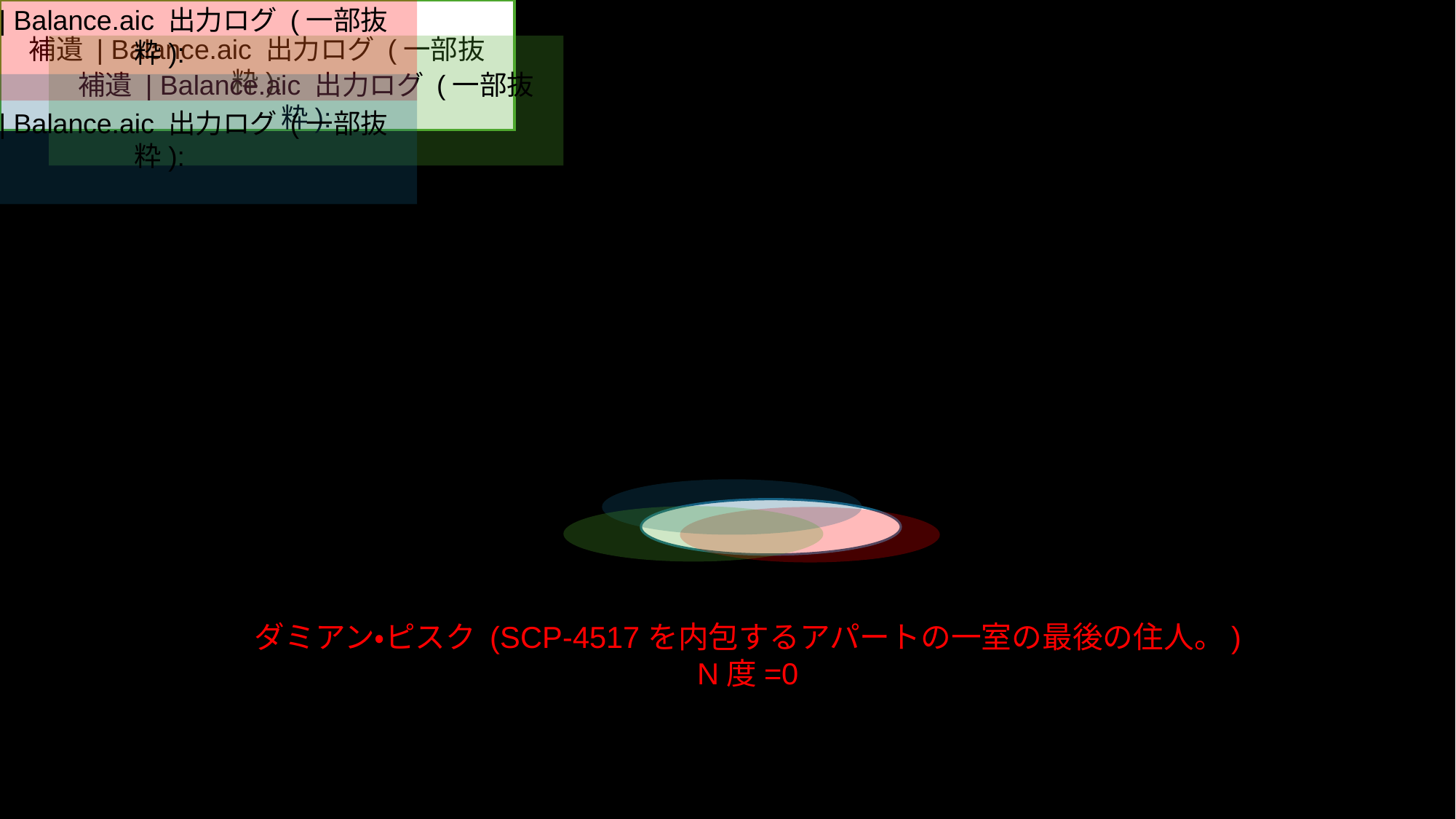

補遺 | Balance.aic 出力ログ (一部抜粋):
補遺 | Balance.aic 出力ログ (一部抜粋):
補遺 | Balance.aic 出力ログ (一部抜粋):
補遺 | Balance.aic 出力ログ (一部抜粋):

ダミアン・ピスク (SCP-4517を内包するアパートの一室の最後の住人。)
N度=0